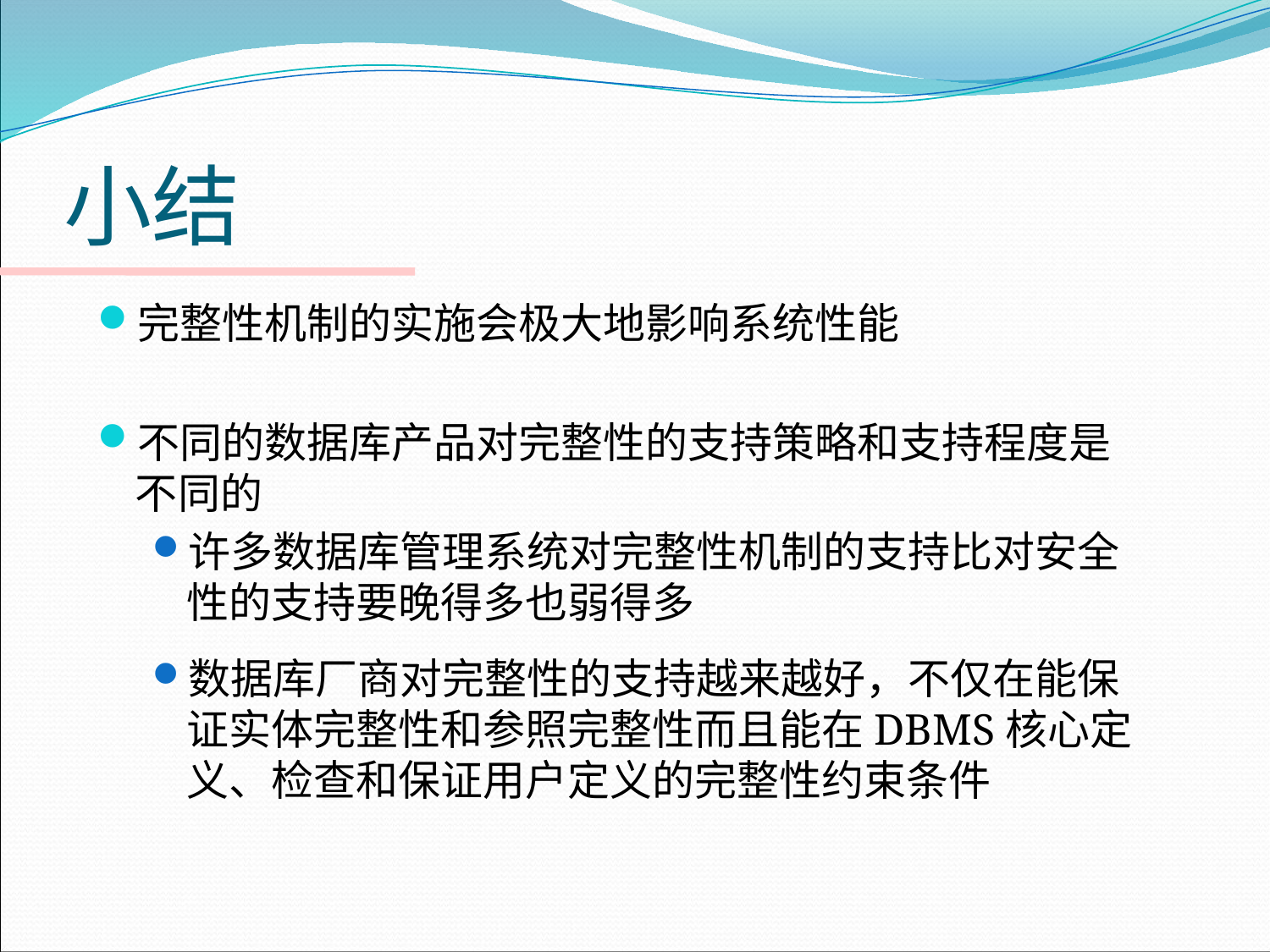

# 小结
完整性机制的实施会极大地影响系统性能

不同的数据库产品对完整性的支持策略和支持程度是不同的
许多数据库管理系统对完整性机制的支持比对安全性的支持要晚得多也弱得多
数据库厂商对完整性的支持越来越好，不仅在能保证实体完整性和参照完整性而且能在DBMS核心定义、检查和保证用户定义的完整性约束条件

514